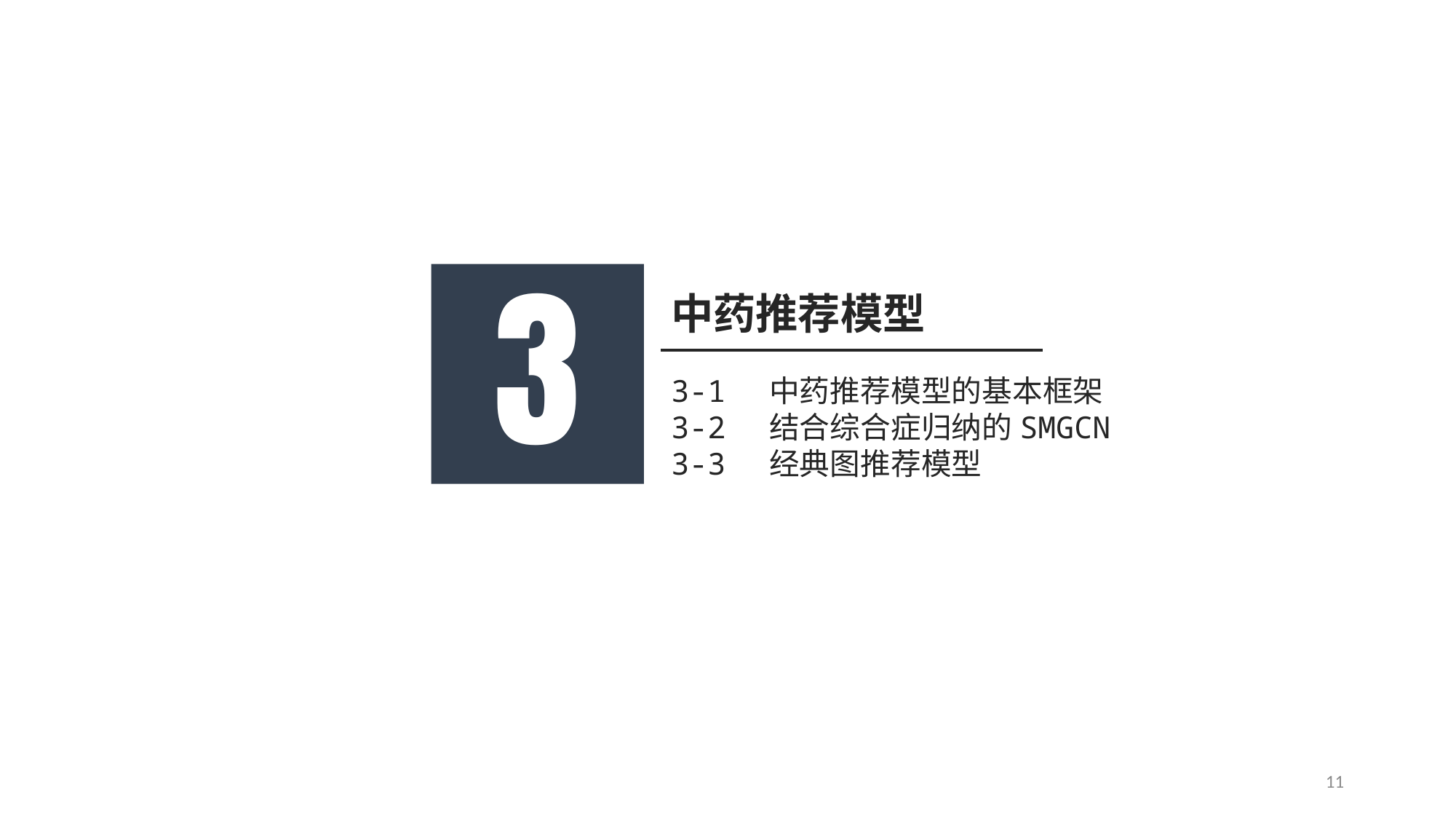

3
中药推荐模型
3-1  中药推荐模型的基本框架
3-2  结合综合症归纳的SMGCN
3-3  经典图推荐模型
11